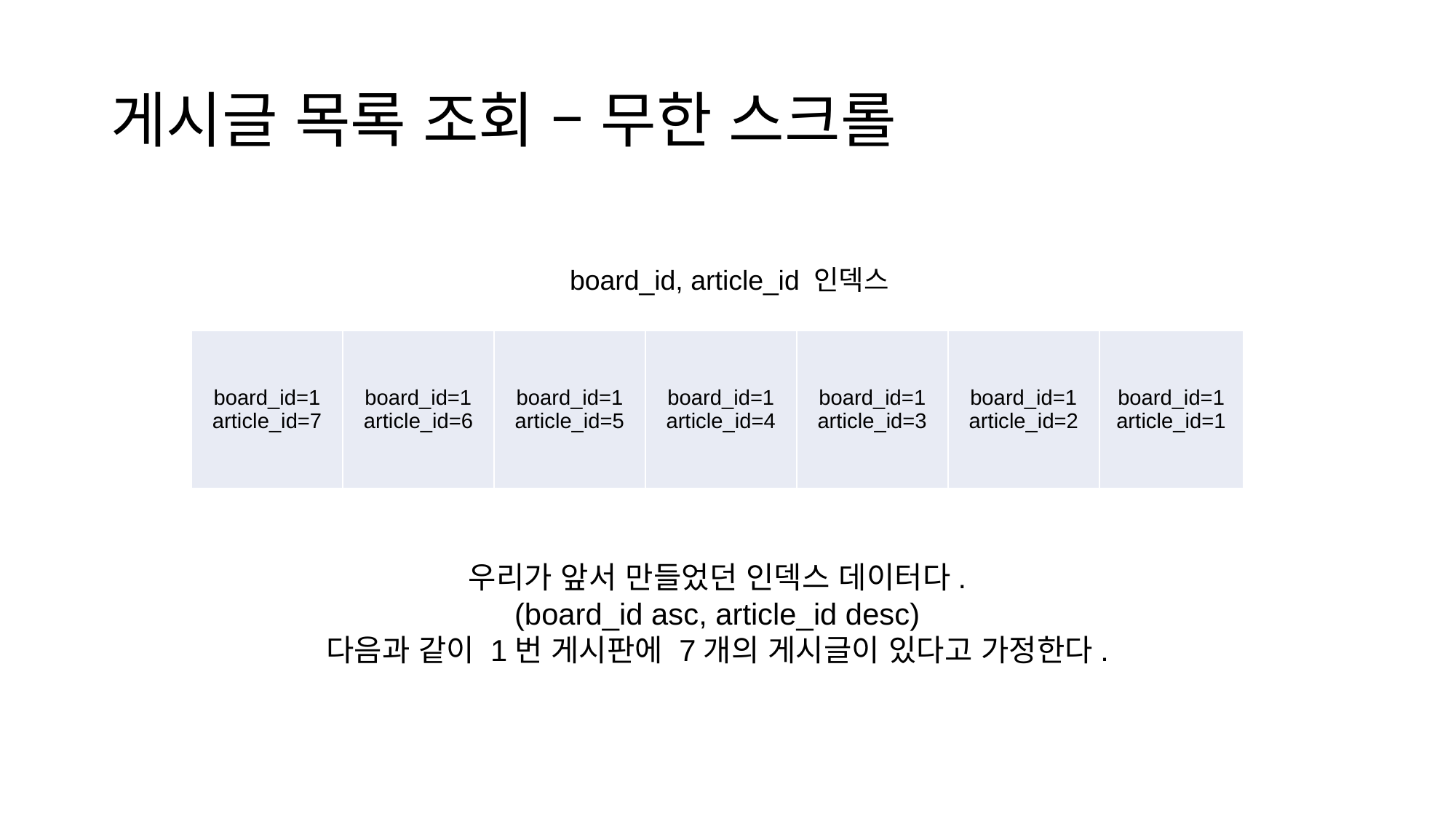

# 게시글 목록 조회 – 무한 스크롤
board_id, article_id 인덱스
| board\_id=1 article\_id=7 | board\_id=1 article\_id=6 | board\_id=1 article\_id=5 | board\_id=1 article\_id=4 | board\_id=1 article\_id=3 | board\_id=1 article\_id=2 | board\_id=1 article\_id=1 |
| --- | --- | --- | --- | --- | --- | --- |
우리가 앞서 만들었던 인덱스 데이터다.
(board_id asc, article_id desc)
다음과 같이 1번 게시판에 7개의 게시글이 있다고 가정한다.